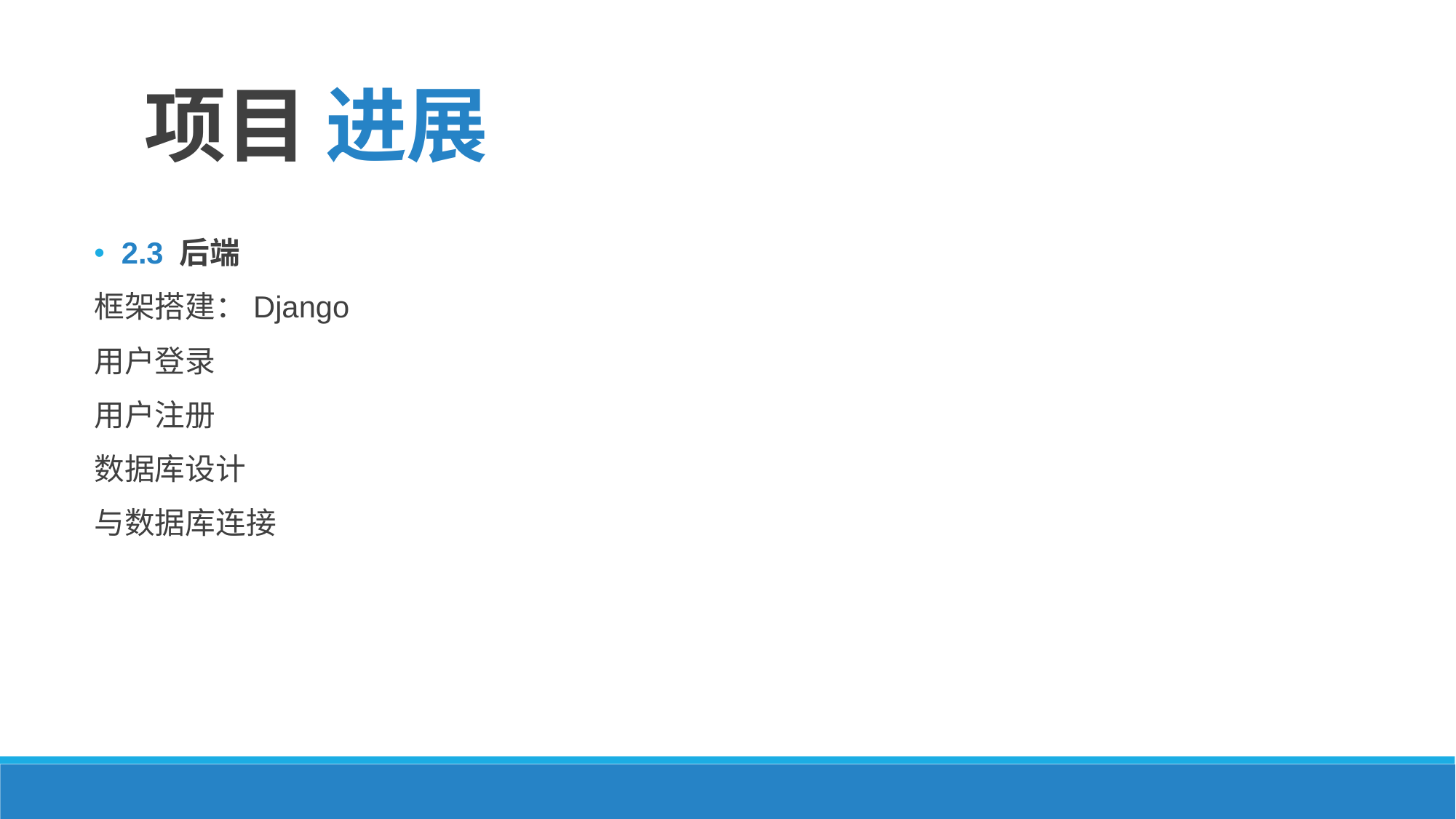

项目 进展
2.3 后端
框架搭建：Django
用户登录
用户注册
数据库设计
与数据库连接